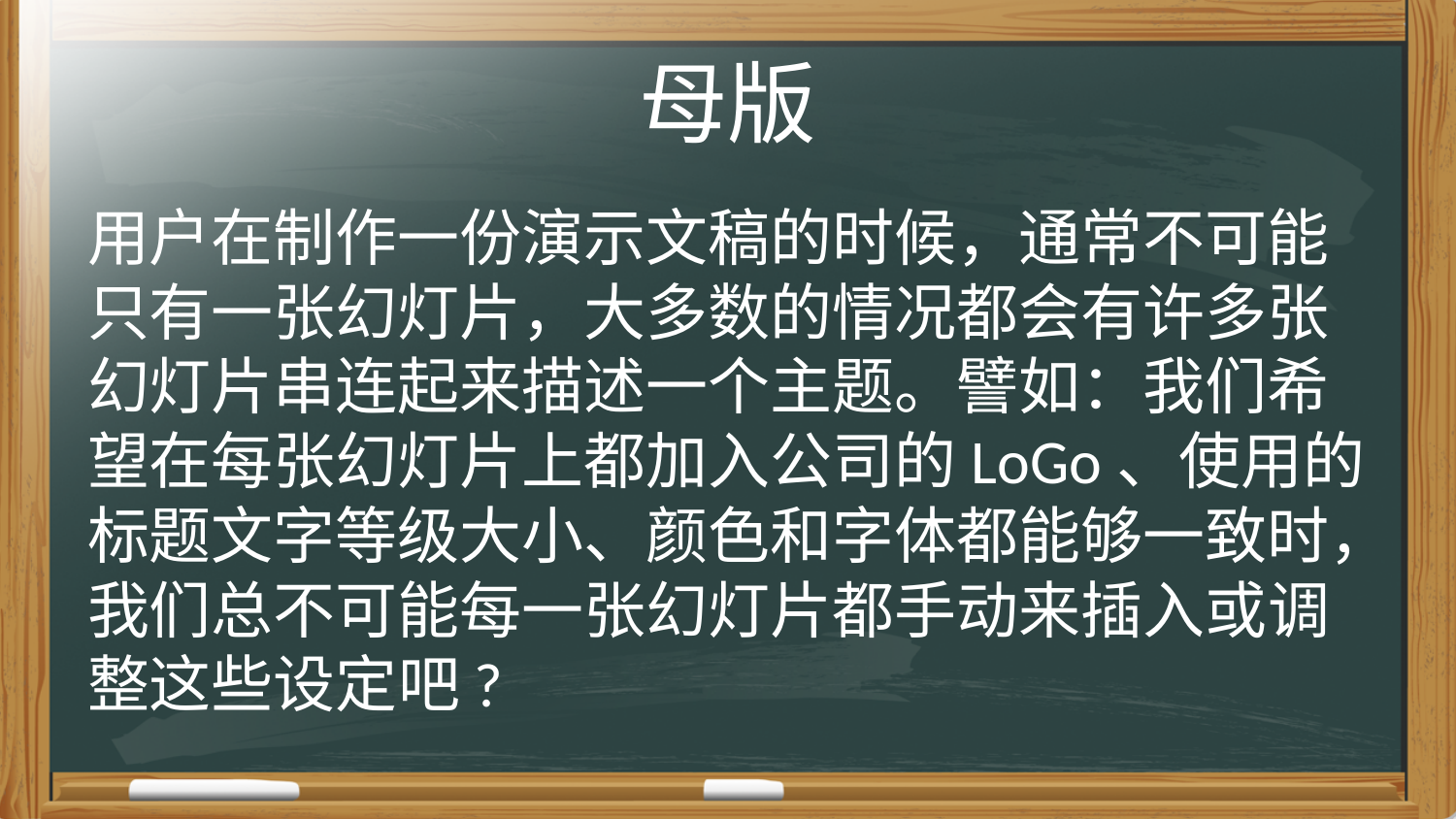

# 母版
用户在制作一份演示文稿的时候，通常不可能只有一张幻灯片，大多数的情况都会有许多张幻灯片串连起来描述一个主题。譬如：我们希望在每张幻灯片上都加入公司的LoGo、使用的标题文字等级大小、颜色和字体都能够一致时，我们总不可能每一张幻灯片都手动来插入或调整这些设定吧?